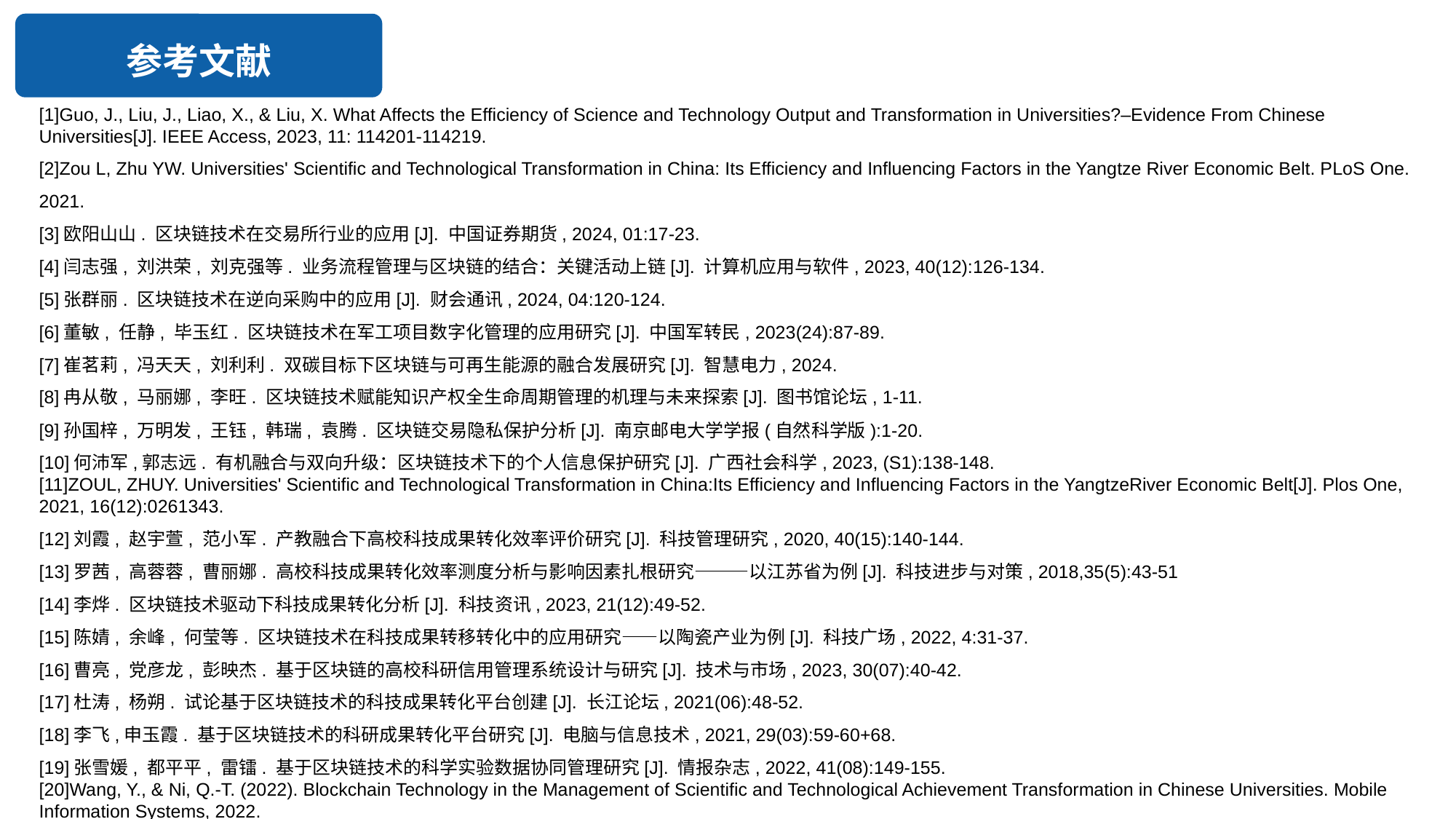

参考文献
[1]Guo, J., Liu, J., Liao, X., & Liu, X. What Affects the Efficiency of Science and Technology Output and Transformation in Universities?–Evidence From Chinese Universities[J]. IEEE Access, 2023, 11: 114201-114219.
[2]Zou L, Zhu YW. Universities' Scientific and Technological Transformation in China: Its Efficiency and Influencing Factors in the Yangtze River Economic Belt. PLoS One. 2021.
[3]欧阳山山. 区块链技术在交易所行业的应用[J]. 中国证券期货, 2024, 01:17-23.
[4]闫志强, 刘洪荣, 刘克强等. 业务流程管理与区块链的结合：关键活动上链[J]. 计算机应用与软件, 2023, 40(12):126-134.
[5]张群丽. 区块链技术在逆向采购中的应用[J]. 财会通讯, 2024, 04:120-124.
[6]董敏, 任静, 毕玉红. 区块链技术在军工项目数字化管理的应用研究[J]. 中国军转民, 2023(24):87-89.
[7]崔茗莉, 冯天天, 刘利利. 双碳目标下区块链与可再生能源的融合发展研究[J]. 智慧电力, 2024.
[8]冉从敬, 马丽娜, 李旺. 区块链技术赋能知识产权全生命周期管理的机理与未来探索[J]. 图书馆论坛, 1-11.
[9]孙国梓, 万明发, 王钰, 韩瑞, 袁腾. 区块链交易隐私保护分析[J]. 南京邮电大学学报(自然科学版):1-20.
[10]何沛军,郭志远. 有机融合与双向升级：区块链技术下的个人信息保护研究[J]. 广西社会科学, 2023, (S1):138-148.
[11]ZOUL, ZHUY. Universities' Scientific and Technological Transformation in China:Its Efficiency and Influencing Factors in the YangtzeRiver Economic Belt[J]. Plos One, 2021, 16(12):0261343.
[12]刘霞, 赵宇萱, 范小军. 产教融合下高校科技成果转化效率评价研究[J]. 科技管理研究, 2020, 40(15):140-144.
[13]罗茜, 高蓉蓉, 曹丽娜. 高校科技成果转化效率测度分析与影响因素扎根研究———以江苏省为例[J]. 科技进步与对策, 2018,35(5):43-51
[14]李烨. 区块链技术驱动下科技成果转化分析[J]. 科技资讯, 2023, 21(12):49-52.
[15]陈婧, 余峰, 何莹等. 区块链技术在科技成果转移转化中的应用研究——以陶瓷产业为例[J]. 科技广场, 2022, 4:31-37.
[16]曹亮, 党彦龙, 彭映杰. 基于区块链的高校科研信用管理系统设计与研究[J]. 技术与市场, 2023, 30(07):40-42.
[17]杜涛, 杨朔. 试论基于区块链技术的科技成果转化平台创建[J]. 长江论坛, 2021(06):48-52.
[18]李飞,申玉霞. 基于区块链技术的科研成果转化平台研究[J]. 电脑与信息技术, 2021, 29(03):59-60+68.
[19]张雪媛, 都平平, 雷镭. 基于区块链技术的科学实验数据协同管理研究[J]. 情报杂志, 2022, 41(08):149-155.
[20]Wang, Y., & Ni, Q.-T. (2022). Blockchain Technology in the Management of Scientific and Technological Achievement Transformation in Chinese Universities. Mobile Information Systems, 2022.